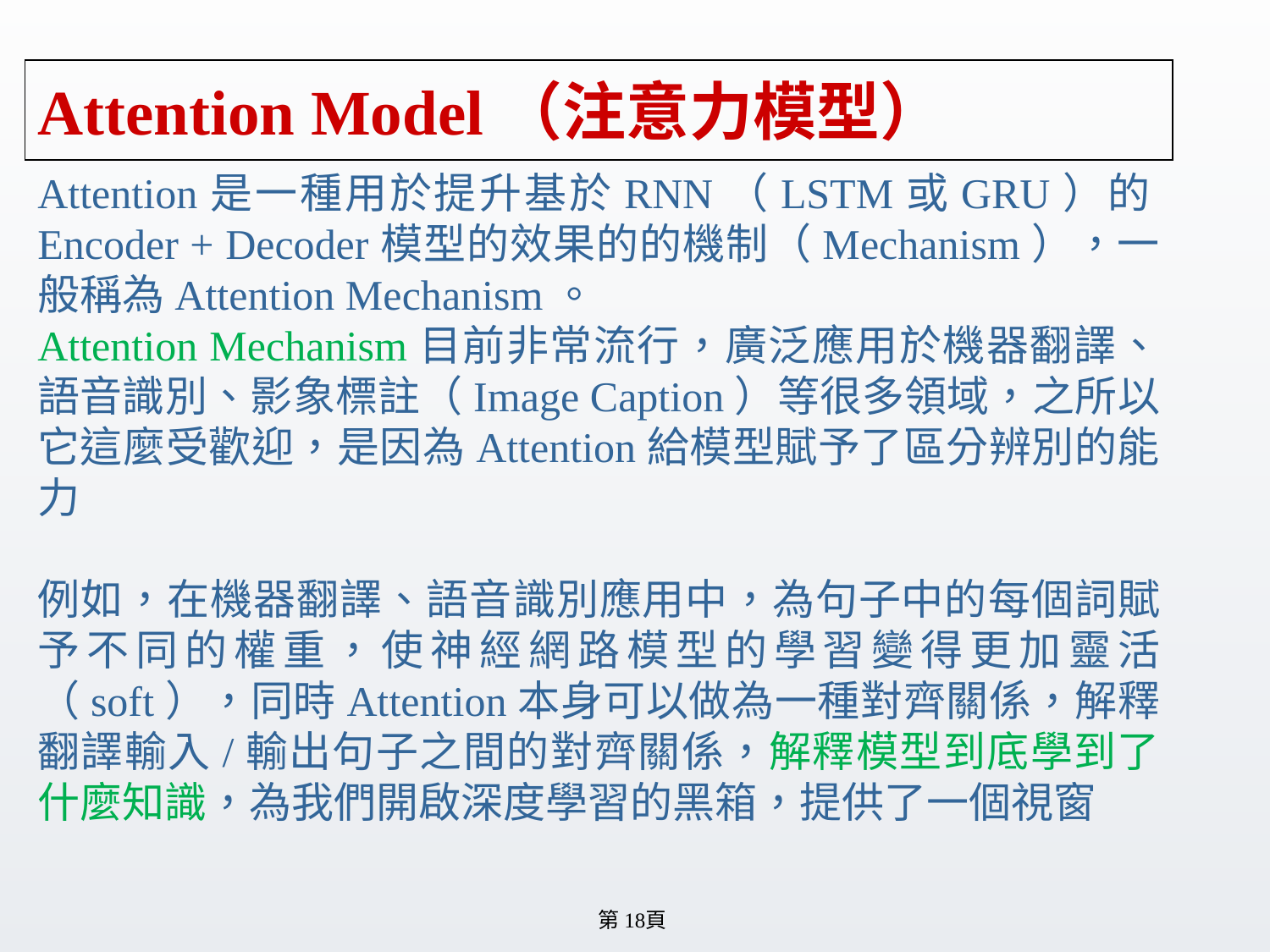

# Attention Model（注意力模型）
Attention是一種用於提升基於RNN（LSTM或GRU）的Encoder + Decoder模型的效果的的機制（Mechanism），一般稱為Attention Mechanism。
Attention Mechanism目前非常流行，廣泛應用於機器翻譯、語音識別、影象標註（Image Caption）等很多領域，之所以它這麼受歡迎，是因為Attention給模型賦予了區分辨別的能力

例如，在機器翻譯、語音識別應用中，為句子中的每個詞賦予不同的權重，使神經網路模型的學習變得更加靈活（soft），同時Attention本身可以做為一種對齊關係，解釋翻譯輸入/輸出句子之間的對齊關係，解釋模型到底學到了什麼知識，為我們開啟深度學習的黑箱，提供了一個視窗